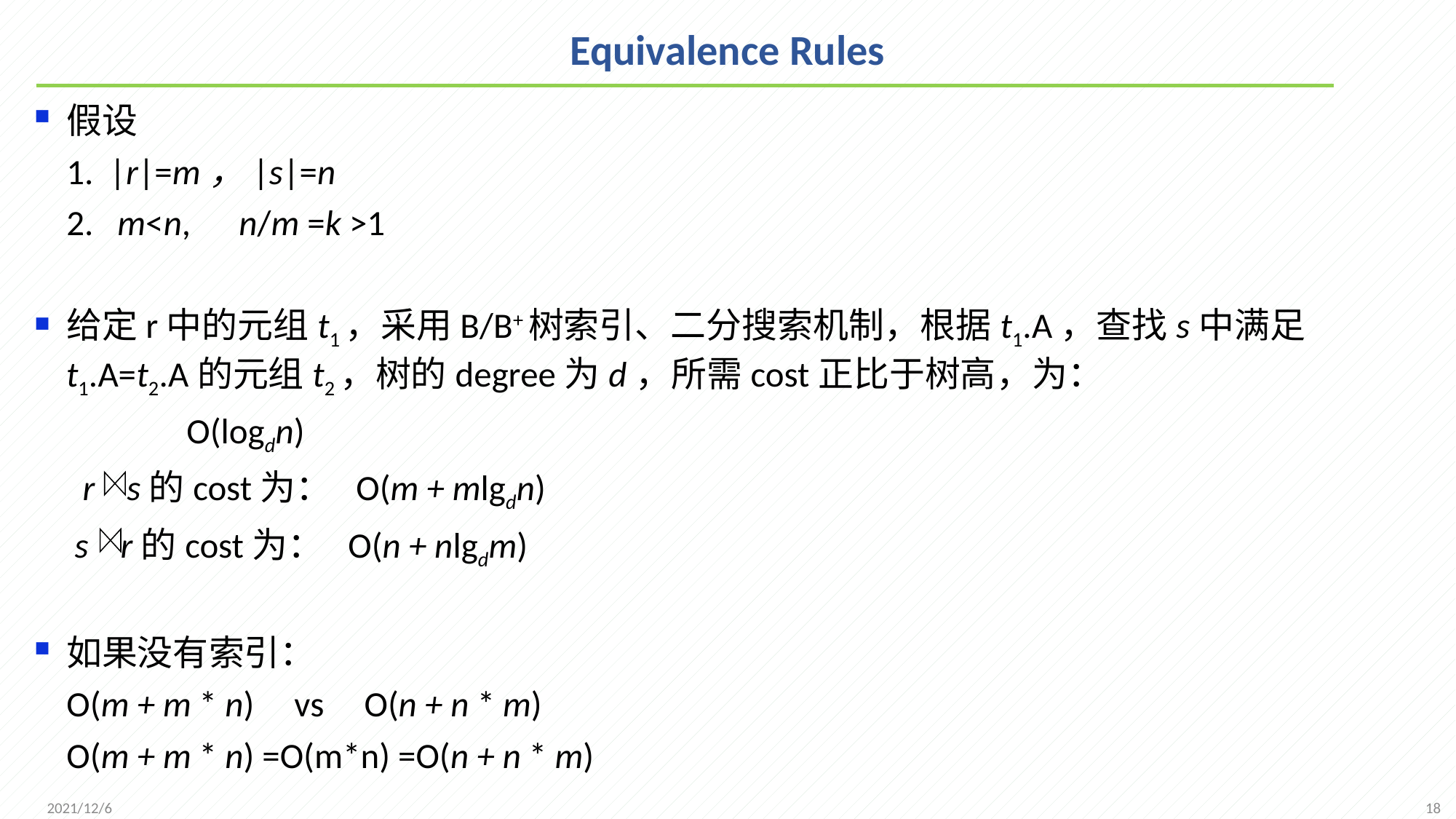

# Equivalence Rules
假设
    1.  |r|=m，|s|=n
    2.   m<n,      n/m =k >1

给定r中的元组t1，采用B/B+树索引、二分搜索机制，根据t1.A，查找s中满足t1.A=t2.A的元组t2，树的degree为d，所需cost正比于树高，为：
                   O(logdn)
      r    s的cost为：  O(m + mlgdn)
     s    r的cost为：  O(n + nlgdm)

如果没有索引：
    O(m + m * n)     vs     O(n + n * m)
    O(m + m * n) =O(m*n) =O(n + n * m)

18
2021/12/6